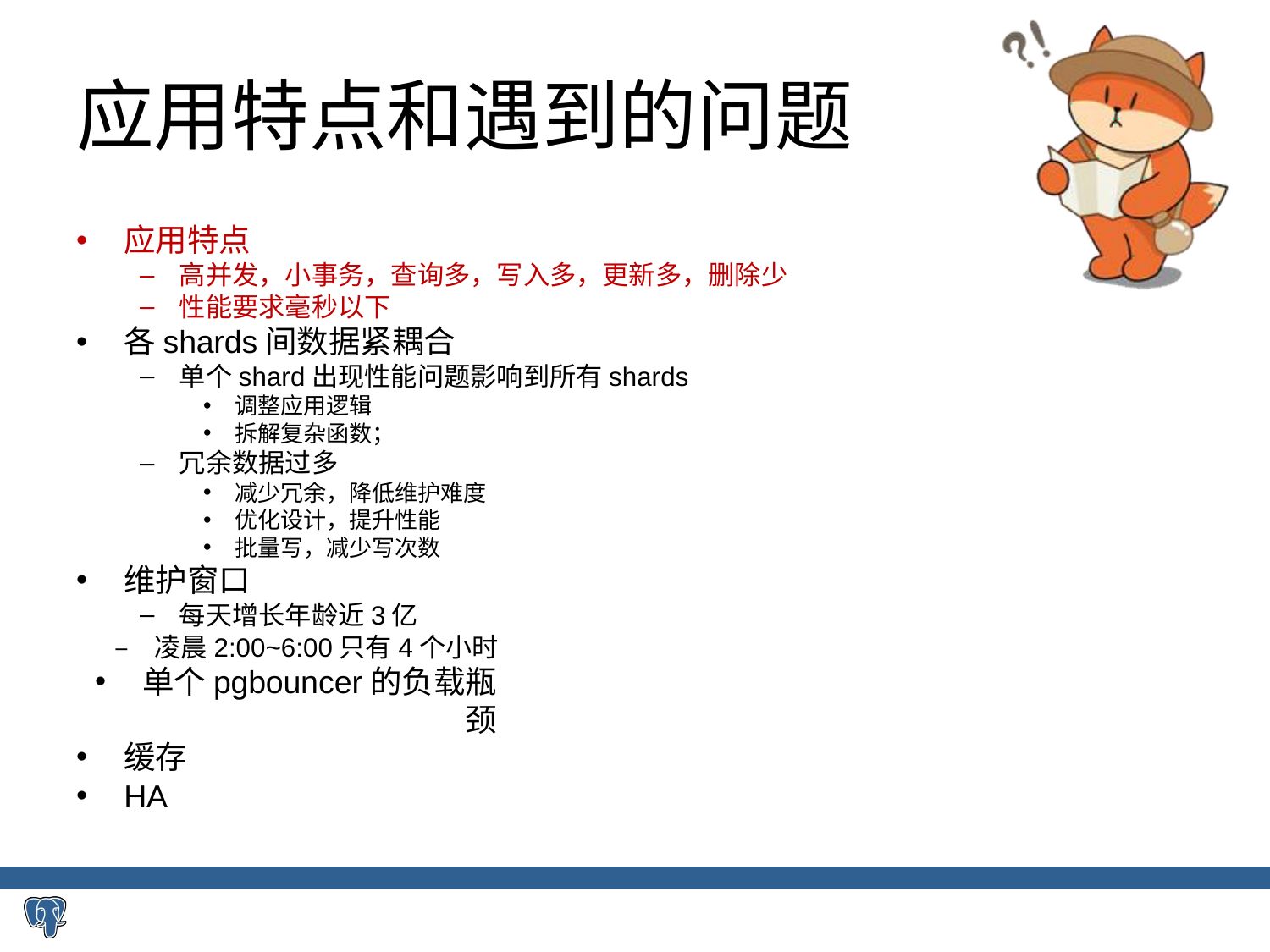

# 应用特点和遇到的问题
应用特点
高并发，小事务，查询多，写入多，更新多，删除少
性能要求毫秒以下
各shards间数据紧耦合
单个shard出现性能问题影响到所有shards
调整应用逻辑
拆解复杂函数；
冗余数据过多
减少冗余，降低维护难度
优化设计，提升性能
批量写，减少写次数
维护窗口
每天增长年龄近3亿
–	凌晨2:00~6:00只有4个小时
单个pgbouncer的负载瓶颈
缓存
HA